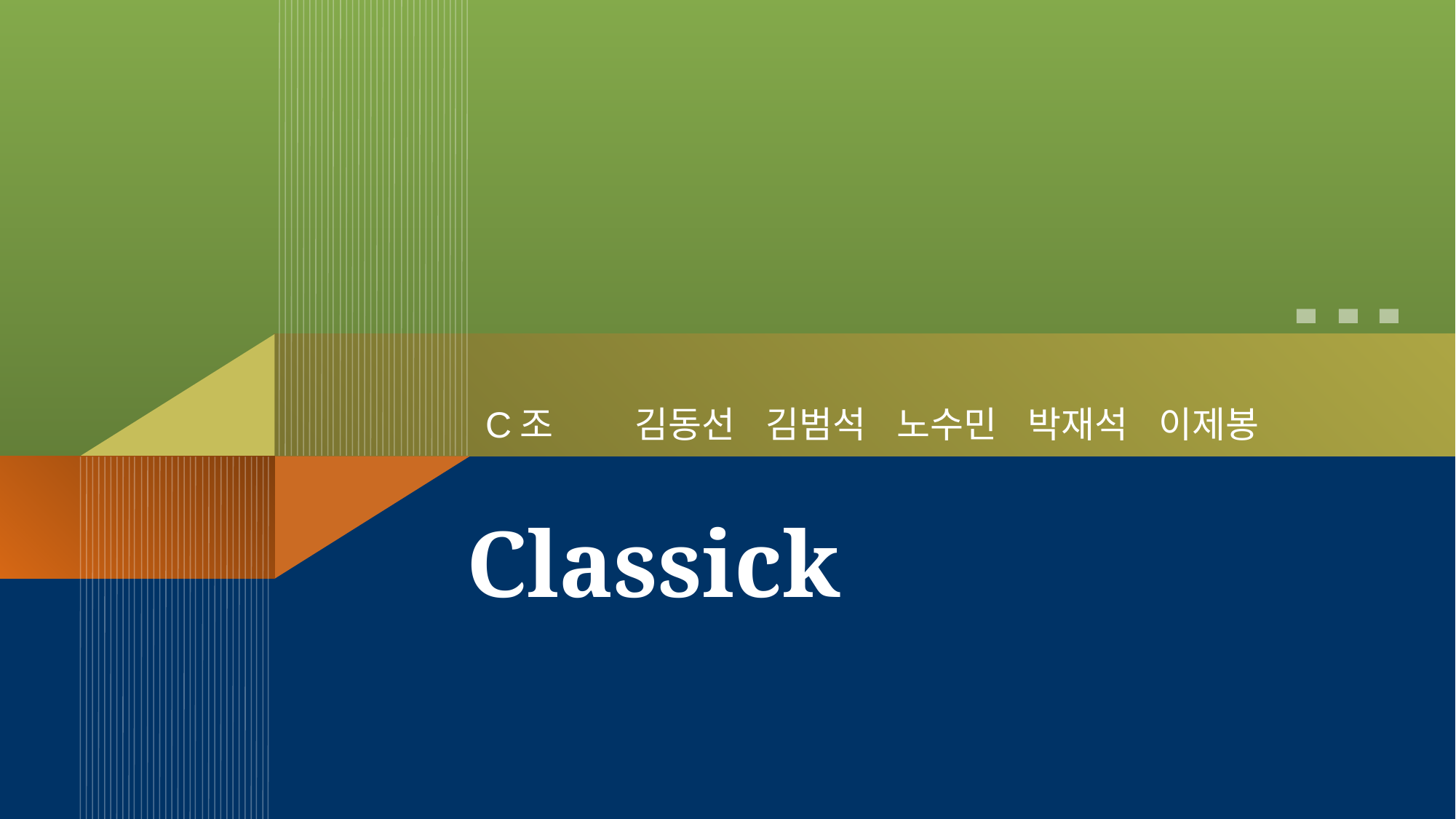

C조        김동선   김범석   노수민   박재석   이제봉
# Classick